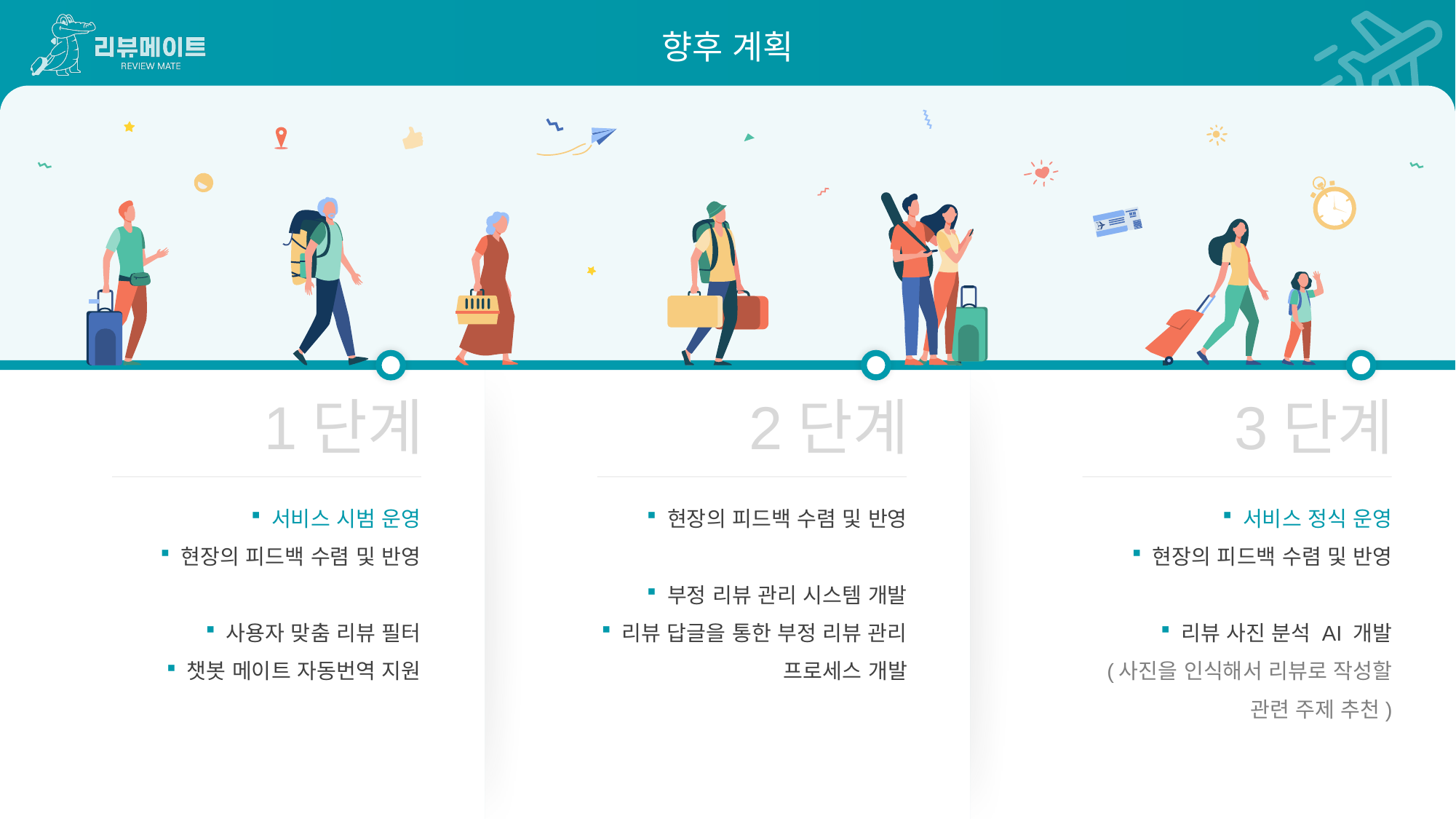

향후 계획

1단계
2단계
3단계
서비스 시범 운영
현장의 피드백 수렴 및 반영

사용자 맞춤 리뷰 필터
챗봇 메이트 자동번역 지원
현장의 피드백 수렴 및 반영

부정 리뷰 관리 시스템 개발
리뷰 답글을 통한 부정 리뷰 관리 프로세스 개발
서비스 정식 운영
현장의 피드백 수렴 및 반영

리뷰 사진 분석 AI 개발
(사진을 인식해서 리뷰로 작성할 관련 주제 추천)